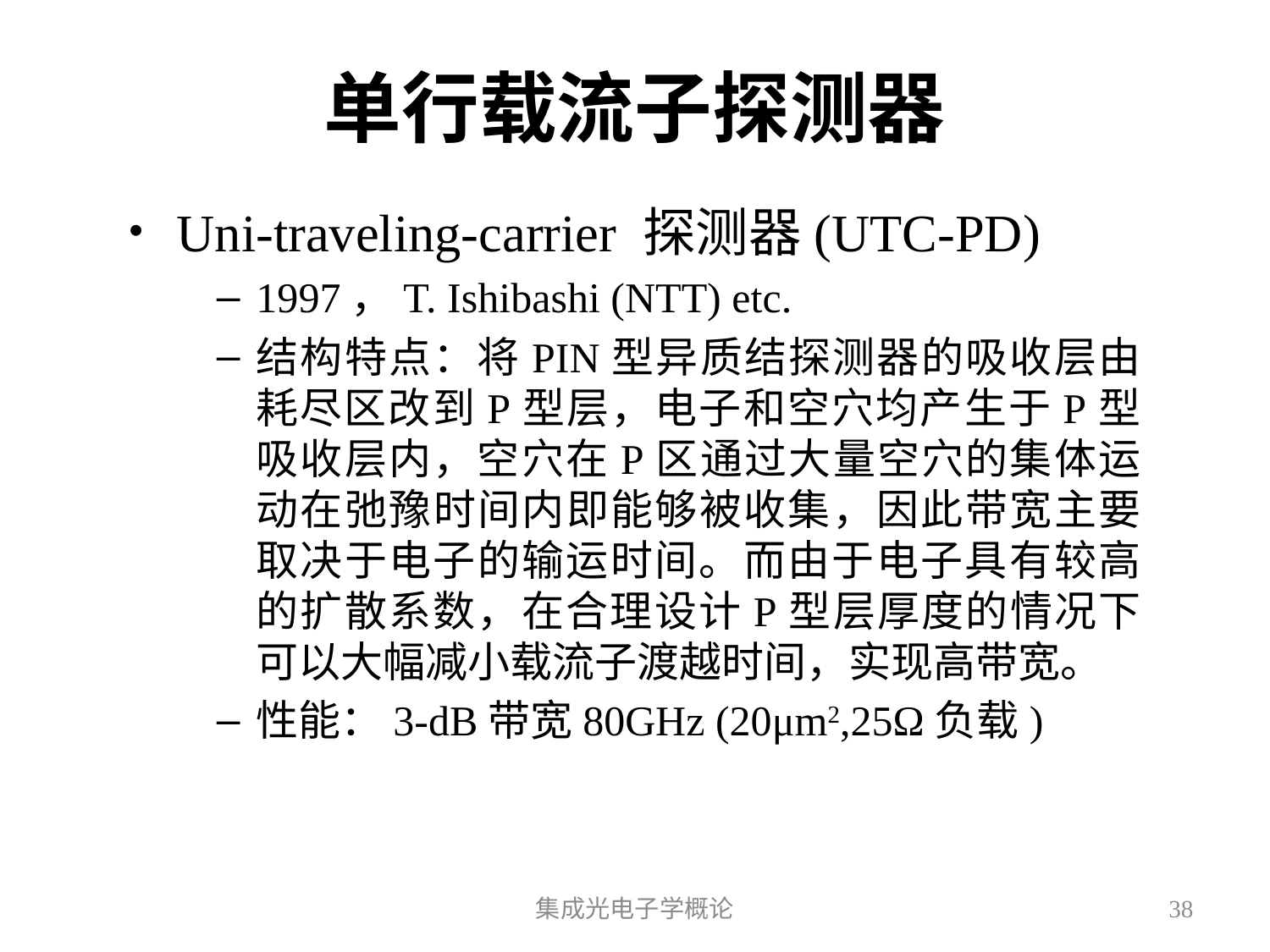

# 单行载流子探测器
Uni-traveling-carrier 探测器(UTC-PD)
1997，T. Ishibashi (NTT) etc.
结构特点：将PIN型异质结探测器的吸收层由耗尽区改到P型层，电子和空穴均产生于P型吸收层内，空穴在P区通过大量空穴的集体运动在弛豫时间内即能够被收集，因此带宽主要取决于电子的输运时间。而由于电子具有较高的扩散系数，在合理设计P型层厚度的情况下可以大幅减小载流子渡越时间，实现高带宽。
性能：3-dB带宽80GHz (20μm2,25Ω负载)

集成光电子学概论
38